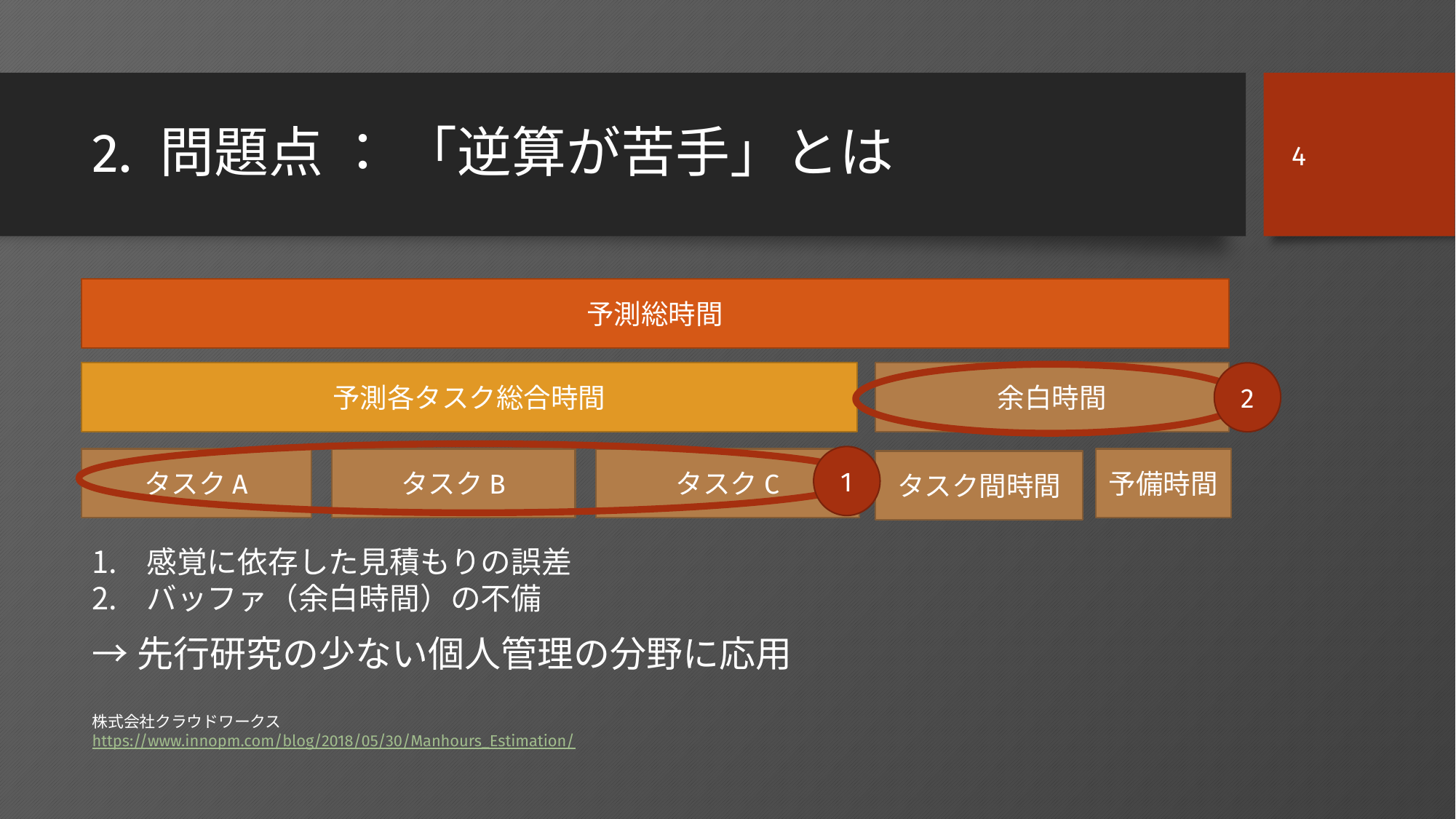

4
# 2. 問題点 ： 「逆算が苦手」とは
予測総時間
あ
予測各タスク総合時間
余白時間
2

1
タスクA
タスクB
タスクC
予備時間
タスク間時間
感覚に依存した見積もりの誤差
バッファ（余白時間）の不備

→先行研究の少ない個人管理の分野に応用
株式会社クラウドワークス
https://www.innopm.com/blog/2018/05/30/Manhours_Estimation/